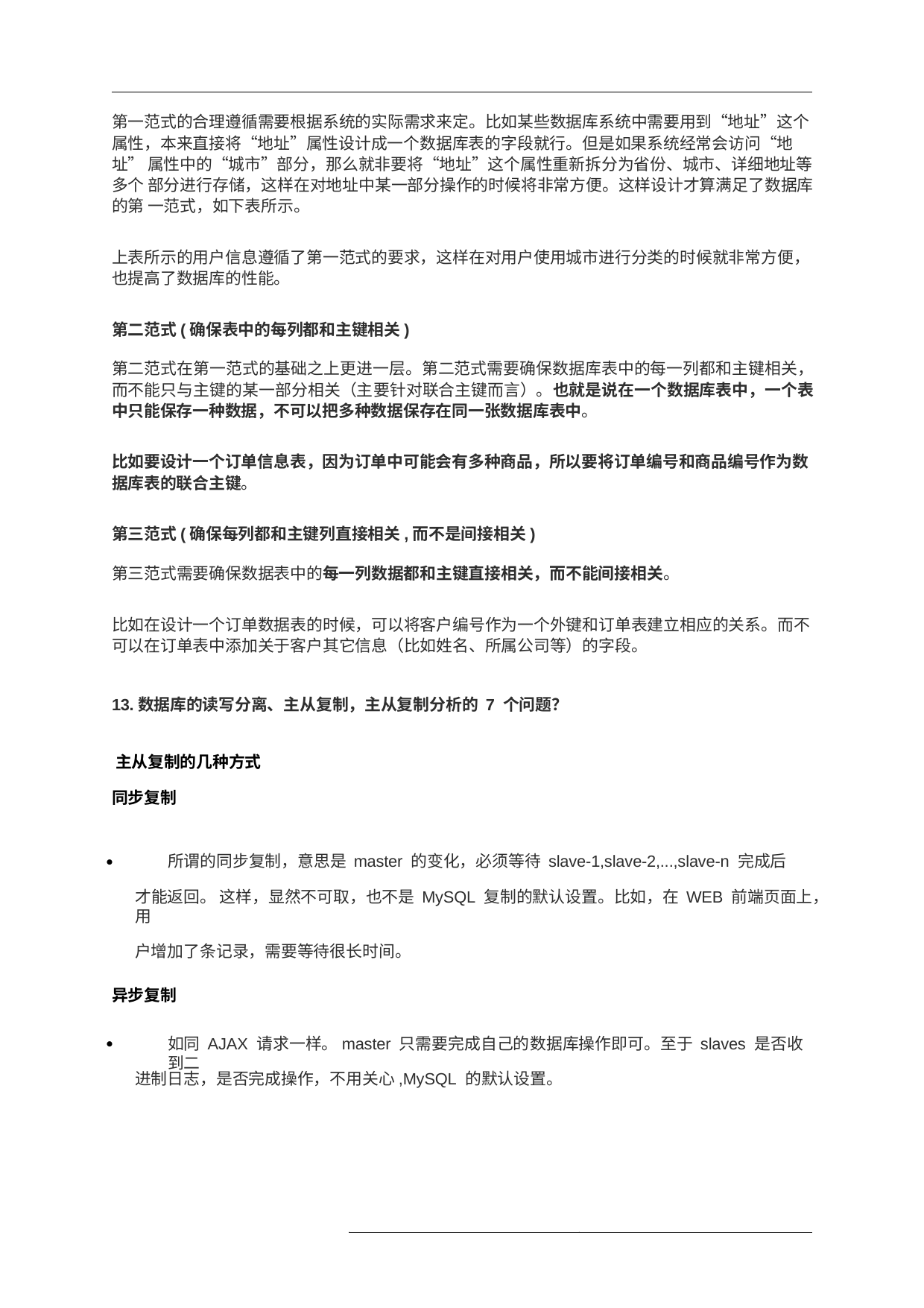

第一范式的合理遵循需要根据系统的实际需求来定。比如某些数据库系统中需要用到“地址”这个 属性，本来直接将“地址”属性设计成一个数据库表的字段就行。但是如果系统经常会访问“地址” 属性中的“城市”部分，那么就非要将“地址”这个属性重新拆分为省份、城市、详细地址等多个 部分进行存储，这样在对地址中某一部分操作的时候将非常方便。这样设计才算满足了数据库的第 一范式，如下表所示。

上表所示的用户信息遵循了第一范式的要求，这样在对用户使用城市进行分类的时候就非常方便， 也提高了数据库的性能。

第二范式(确保表中的每列都和主键相关)

第二范式在第一范式的基础之上更进一层。第二范式需要确保数据库表中的每一列都和主键相关， 而不能只与主键的某一部分相关（主要针对联合主键而言）。也就是说在一个数据库表中，一个表 中只能保存一种数据，不可以把多种数据保存在同一张数据库表中。

比如要设计一个订单信息表，因为订单中可能会有多种商品，所以要将订单编号和商品编号作为数 据库表的联合主键。

第三范式(确保每列都和主键列直接相关,而不是间接相关)

第三范式需要确保数据表中的每一列数据都和主键直接相关，而不能间接相关。

比如在设计一个订单数据表的时候，可以将客户编号作为一个外键和订单表建立相应的关系。而不 可以在订单表中添加关于客户其它信息（比如姓名、所属公司等）的字段。
13.数据库的读写分离、主从复制，主从复制分析的 7 个问题？  主从复制的几种方式

同步复制
所谓的同步复制，意思是 master 的变化，必须等待 slave-1,slave-2,...,slave-n 完成后
•
才能返回。 这样，显然不可取，也不是 MySQL 复制的默认设置。比如，在 WEB 前端页面上，用

户增加了条记录，需要等待很长时间。

异步复制
如同 AJAX 请求一样。master 只需要完成自己的数据库操作即可。至于 slaves 是否收到二
•
进制日志，是否完成操作，不用关心,MySQL 的默认设置。